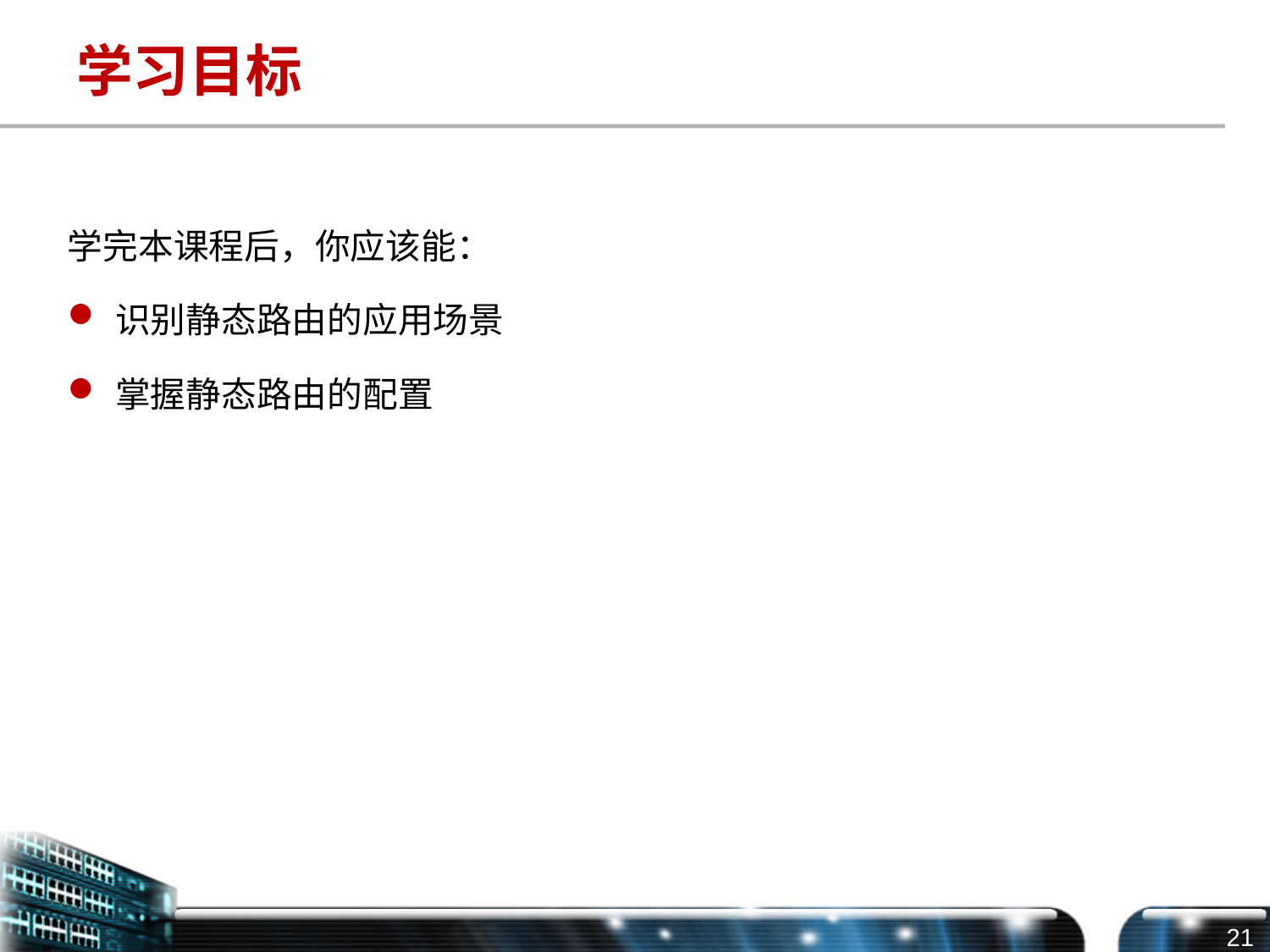

# 学习目标
学完本课程后，你应该能：
识别静态路由的应用场景
掌握静态路由的配置